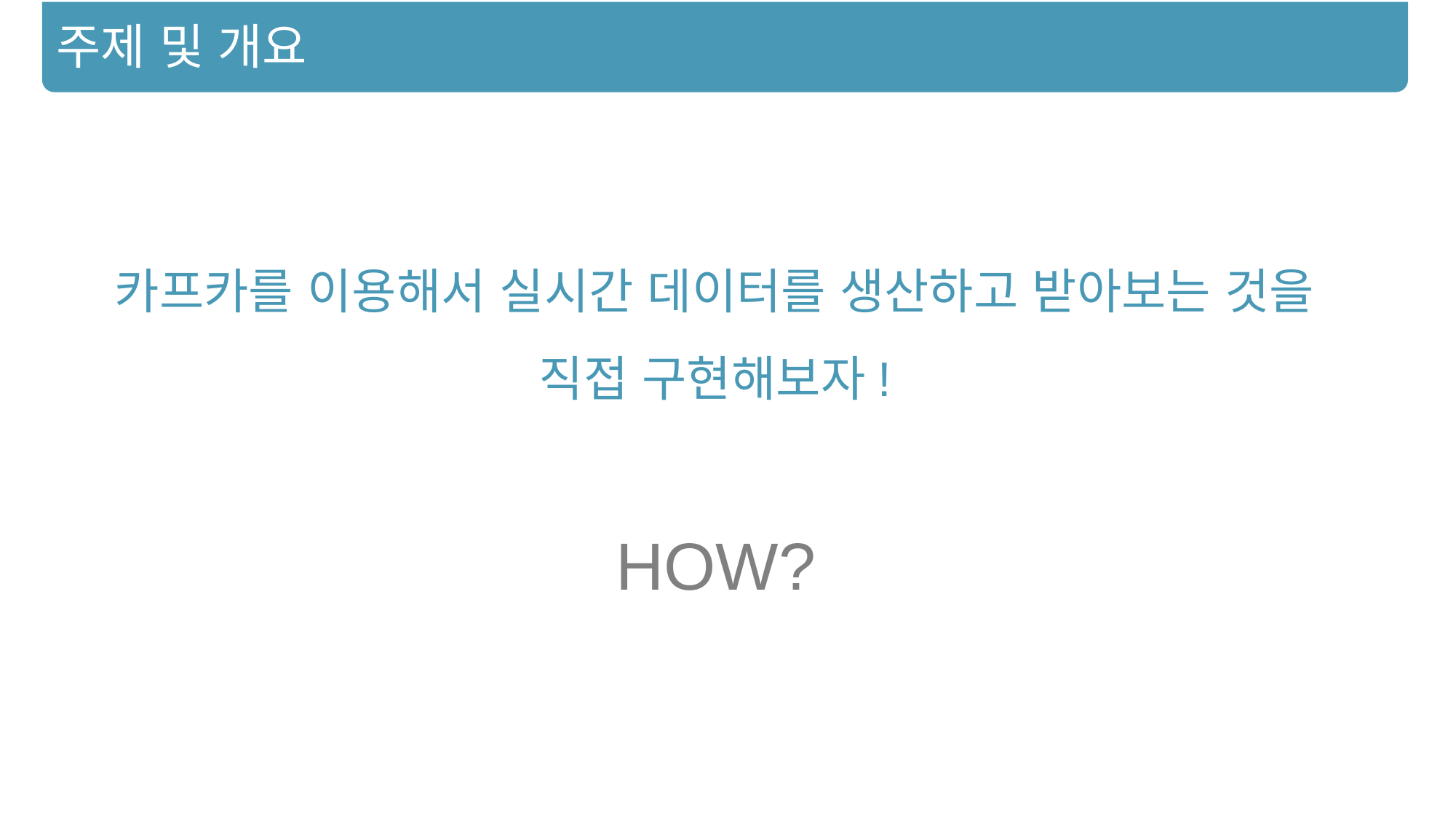

주제 및 개요
카프카를 이용해서 실시간 데이터를 생산하고 받아보는 것을 직접 구현해보자!

HOW?